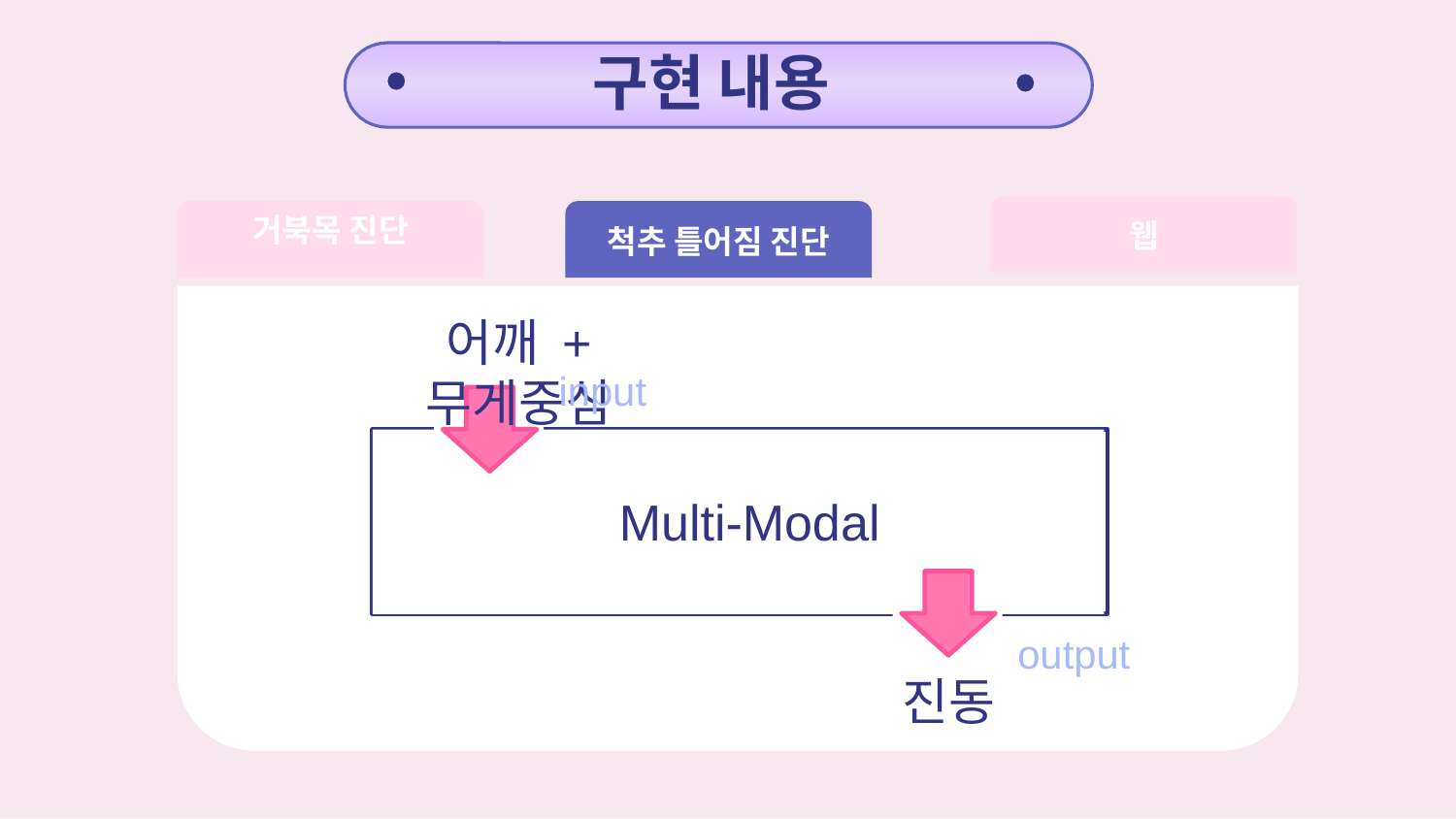

구현 내용

#
거북목 진단

웹

척추 틀어짐 진단

어깨 + 무게중심
input

Multi-Modal

output
진동